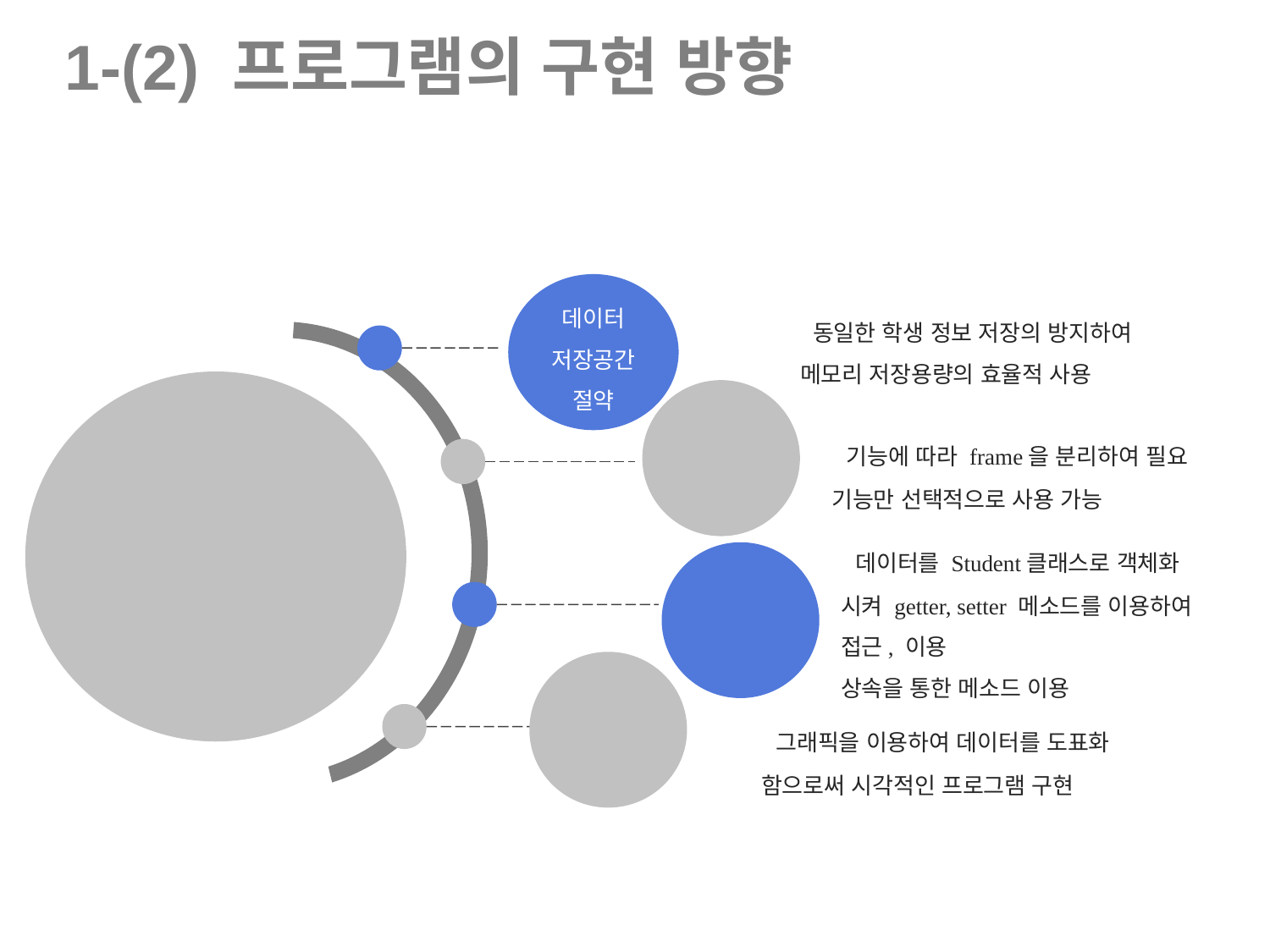

1-(2) 프로그램의 구현 방향
데이터
저장공간
절약
 동일한 학생 정보 저장의 방지하여 메모리 저장용량의 효율적 사용

 기능에 따라 frame을 분리하여 필요 기능만 선택적으로 사용 가능
사용자
편의성

프로그램
구현 방향
 데이터를 Student클래스로 객체화 시켜 getter, setter 메소드를 이용하여 접근, 이용
상속을 통한 메소드 이용

객체 지향

데이터의
시각화
 그래픽을 이용하여 데이터를 도표화 함으로써 시각적인 프로그램 구현